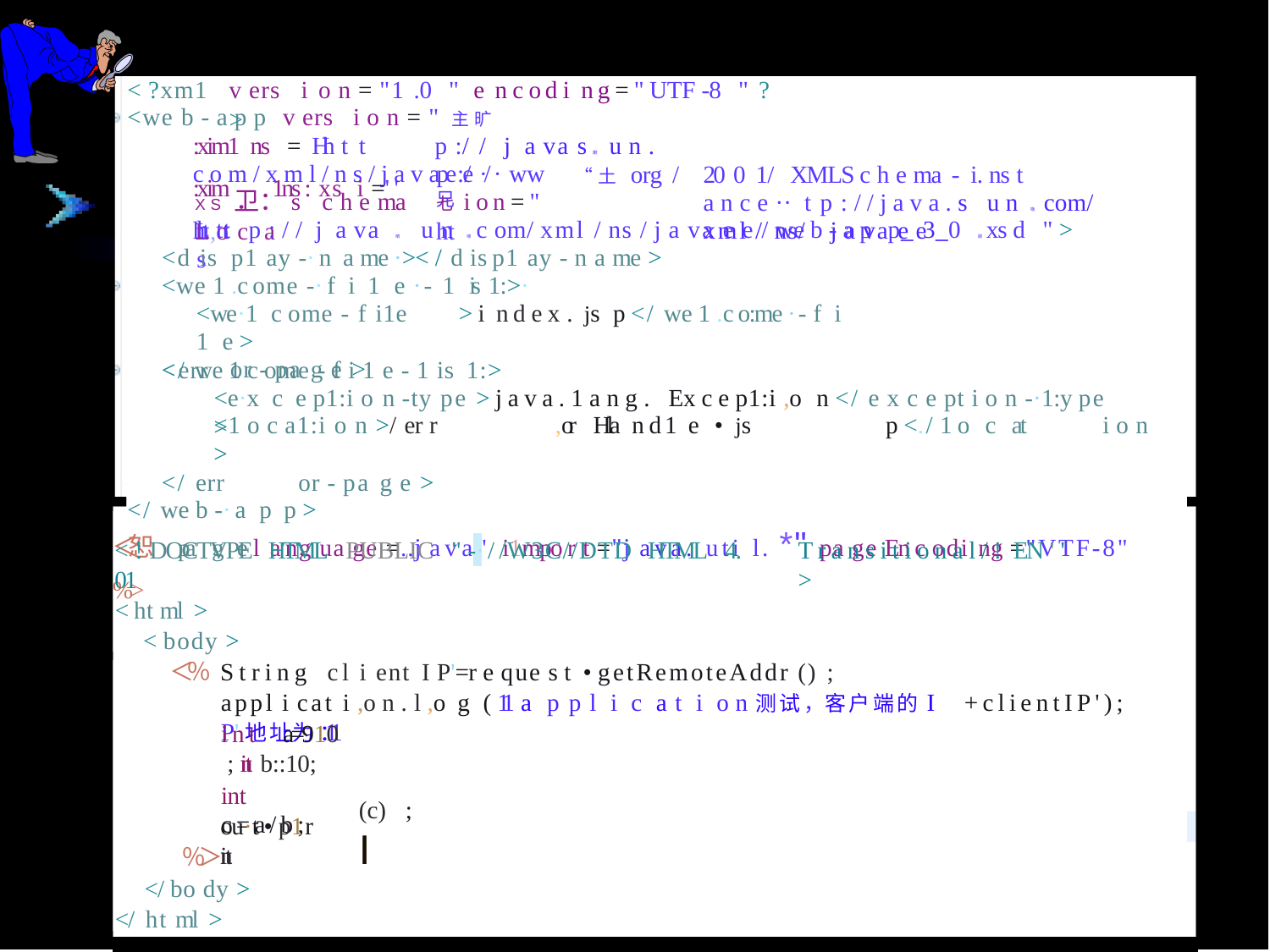

< ?xm1
v ers	i o n = "1 .0  "	e  n c o d i  n g = " UTF -8   "  ? >
<we b - a p p	v ers	i o n = " 主 旷
:xim1   ns    =   Hh t t	p :/ /	j  a va s酮	u n . com/xml/ns/javaee··
:xim．1ns : xs  i =' '  ht   t
p :/  /	ww兄
“土 org /	20  0  1/   XMLS c h e ma  -  i. ns t		a n c e ··  t p : //java.s un咖 com/	xml / ns/	j a va e e
X S 卫：s	c  h  e  ma  L,o     c a
七 i o n = " ht
h tt	p : / /  j  a va 晒s
u n 哪   c om/ xml / ns / j a va e e / we b - a p  p_ 3_0	嗣    xs d   " >
<d is  p1 ay -· n a me ·>< / d is	p1 ay - n a me >
<we 1 .c   ome -· f          i      1 e ·  -        1 is  1:>·
<we·1   c ome - f i1e	> i  n d e x . js	p </ we 1 .c   o:me ·  -         f          i     1 e >
</ we 1 c ome - f i 1 e - 1 is 1:>
<err
or - pa g e >
<e·x   c e p1:i o n -ty	pe > j a v a .1ang. Ex c e p1:i ,o n </ e x c e pt i o n -·1:y pe >
<1 o c a1:i o n >/ er r	,or                        Hla      n     d    1      e     •   js	p   <. / 1                             o                        c          at	i o n >
</ err	or - pa g e >
</ we b -· a p p >
＜恕	pa             g        e	l   a   ng ua ge =..j ava" i1mpo r t ="j ava. uti l. *" pa ge En c odi ng ="VTF-8" %>

< ! DOCTVPE	HTML     PUBLIC	" -· /  /W3C//DTD  HTML      4.   01
< ht ml  >
< body >
＜％
Transitional/! EN ' ' >
String cl i ent I P'=r e que s t • getRemoteAddr () ;
appl i cat i ,o n . l ,o g (                         11 a                        p p l    i    c                     a                     t    i    o n测试，客户端的I P'地址为：     11
+clientIP');
int	a=910    ;  int b::10;
int	c=a/b;
(c)	; I
ou·t • p1  r int
％＞
</ bo dy >
</  ht ml  >